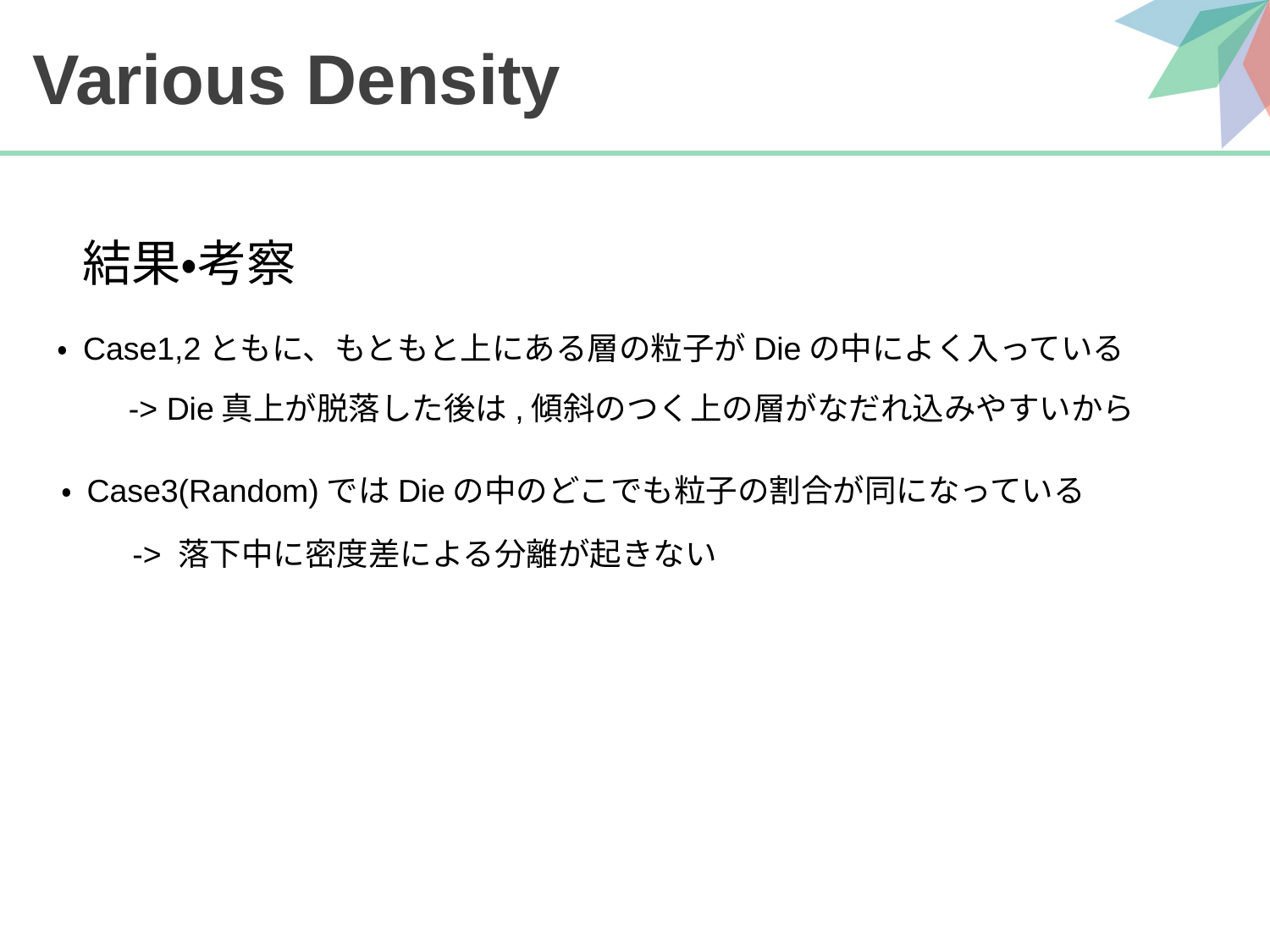

# Various Density

結果・考察
・ Case1,2ともに、もともと上にある層の粒子がDieの中によく入っている
　　-> Die真上が脱落した後は,傾斜のつく上の層がなだれ込みやすいから
・ Case3(Random)ではDieの中のどこでも粒子の割合が同になっている
　　-> 落下中に密度差による分離が起きない